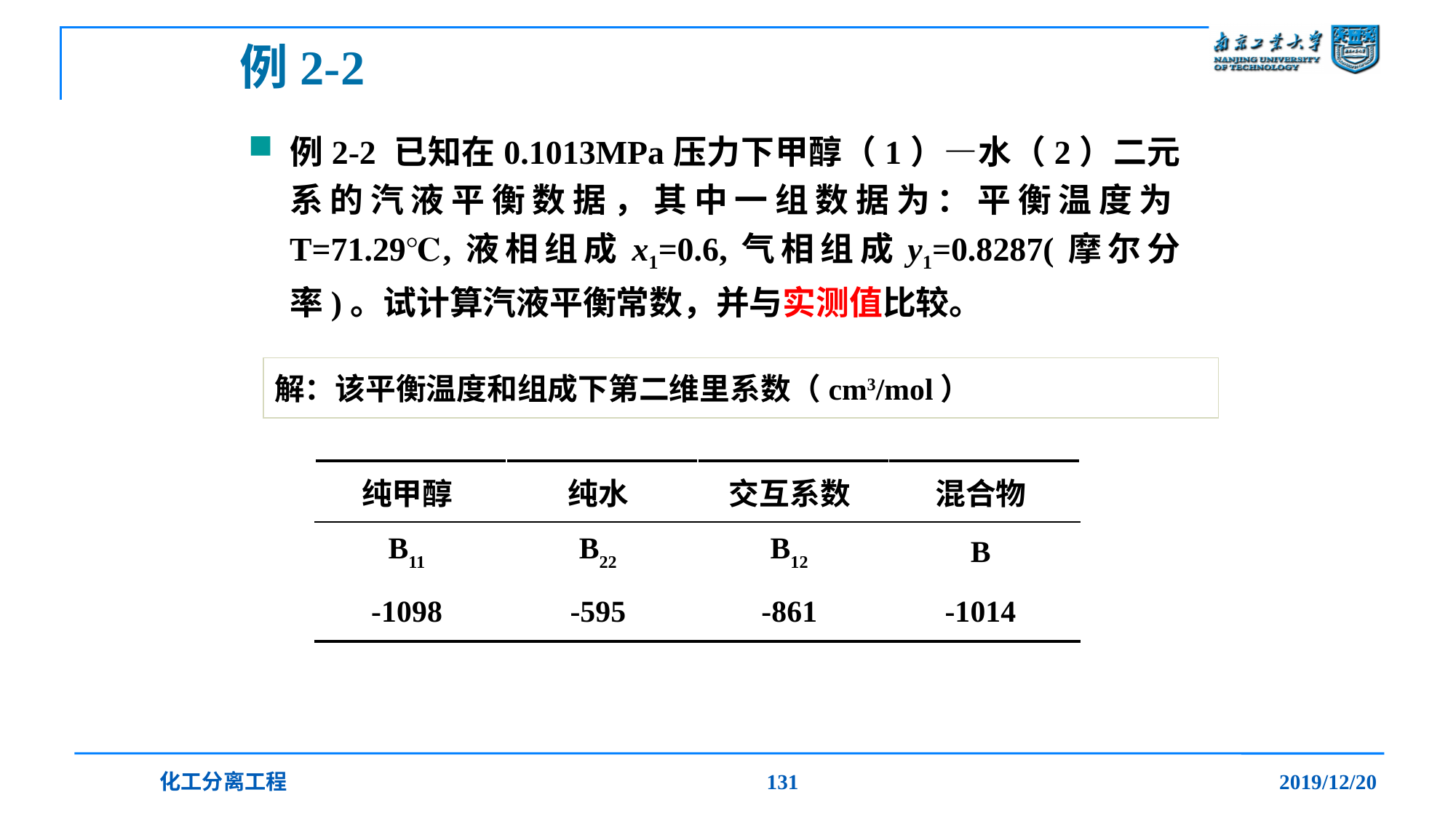

# 例2-2
例2-2 已知在0.1013MPa压力下甲醇（1）—水（2）二元系的汽液平衡数据，其中一组数据为：平衡温度为T=71.29℃,液相组成x1=0.6,气相组成y1=0.8287(摩尔分率)。试计算汽液平衡常数，并与实测值比较。
解：该平衡温度和组成下第二维里系数（cm3/mol）

| 纯甲醇 | 纯水 | 交互系数 | 混合物 |
| --- | --- | --- | --- |
| B11 | B22 | B12 | B |
| -1098 | -595 | -861 | -1014 |
化工分离工程
131
2019/12/20